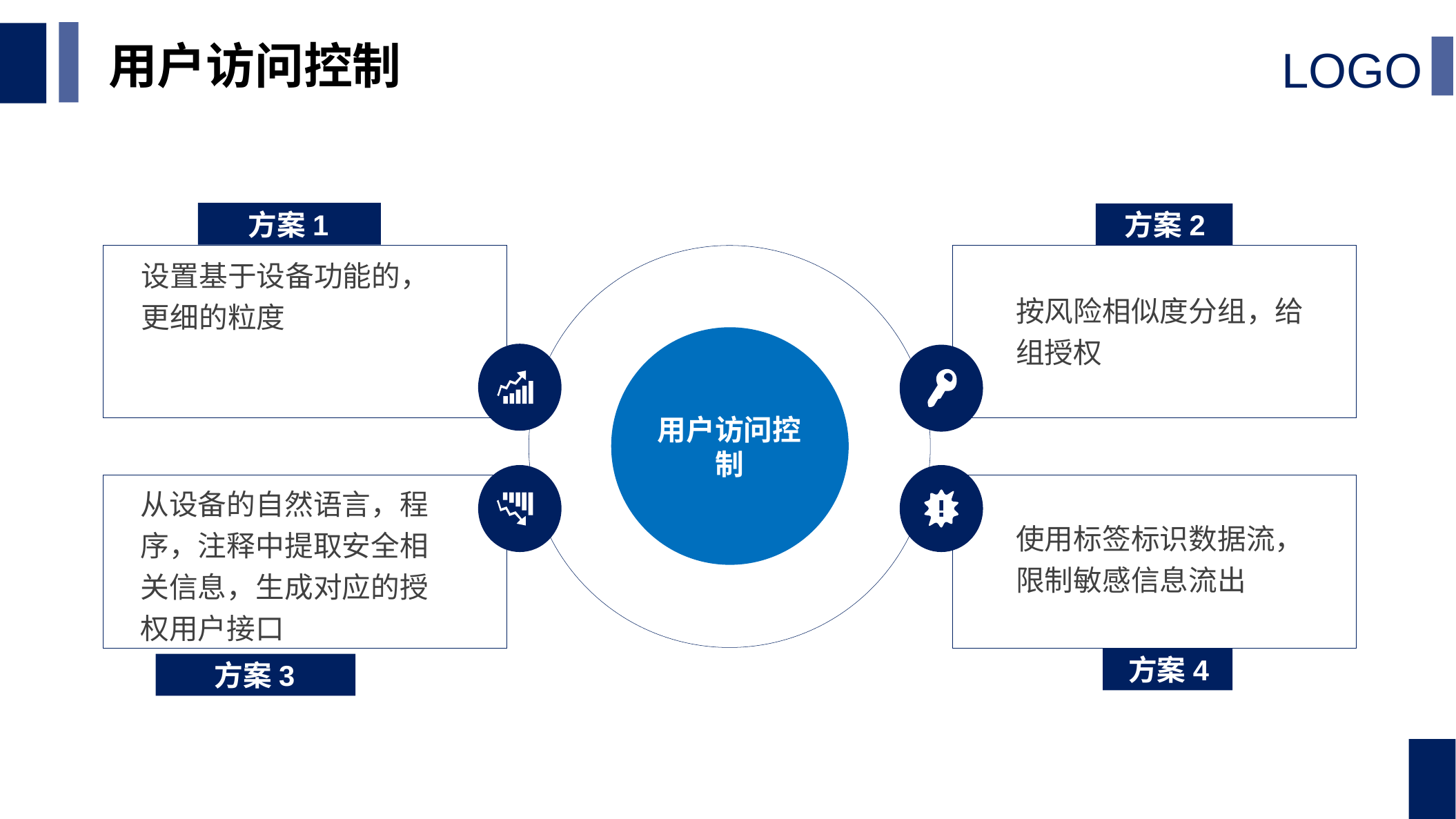

用户访问控制
方案1
方案2
设置基于设备功能的，更细的粒度

按风险相似度分组，给组授权

用户访问控制

从设备的自然语言，程序，注释中提取安全相关信息，生成对应的授权用户接口

使用标签标识数据流，限制敏感信息流出
方案4
方案3
8